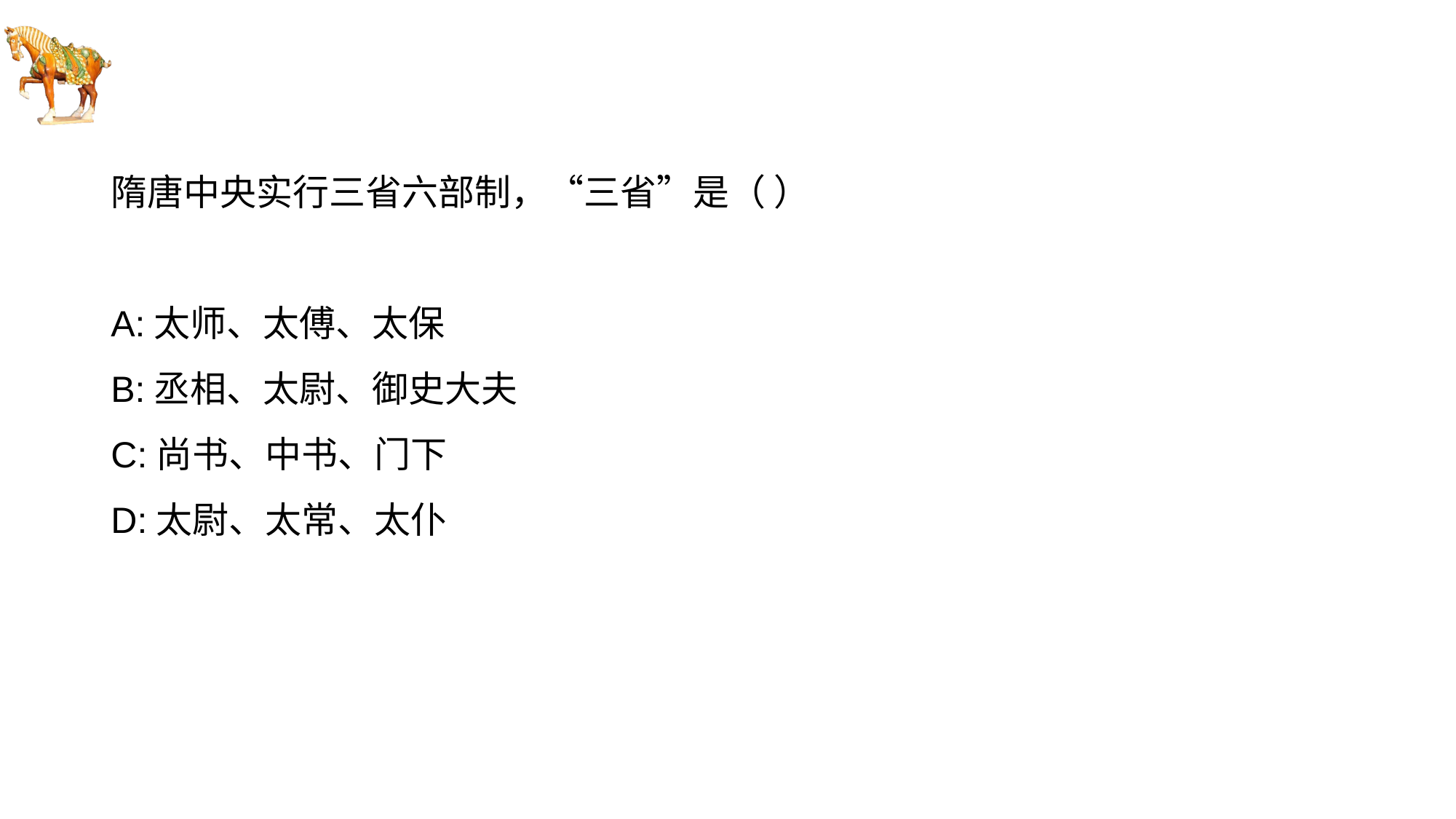

#
隋唐中央实行三省六部制，“三省”是（ ）

A:太师、太傅、太保
B:丞相、太尉、御史大夫
C:尚书、中书、门下
D:太尉、太常、太仆

49